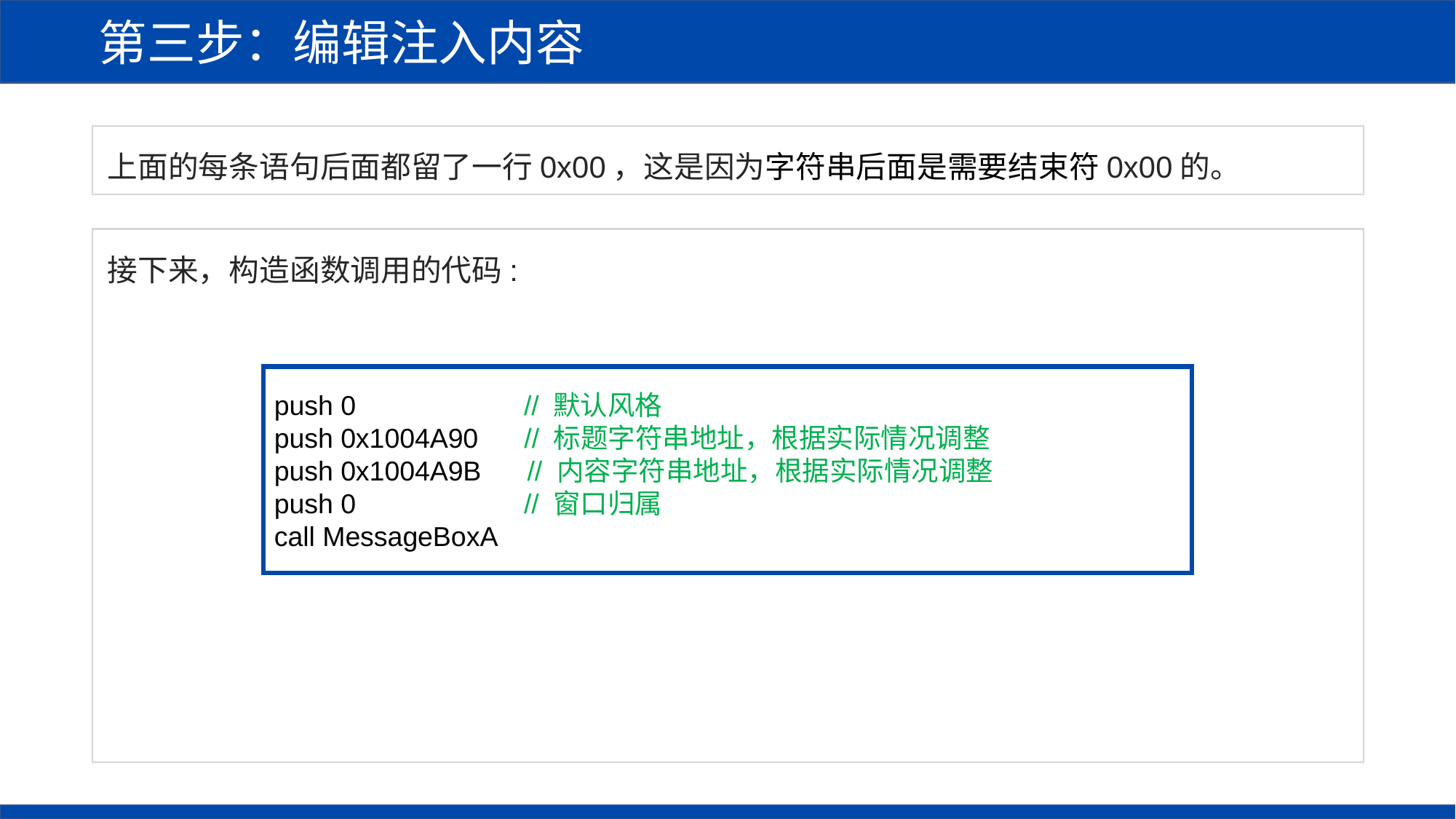

第三步：编辑注入内容

上面的每条语句后面都留了一行0x00，这是因为字符串后面是需要结束符0x00的。

接下来，构造函数调用的代码:
push 0                      // 默认风格
push 0x1004A90      // 标题字符串地址，根据实际情况调整
push 0x1004A9B      // 内容字符串地址，根据实际情况调整
push 0                      // 窗口归属
call MessageBoxA